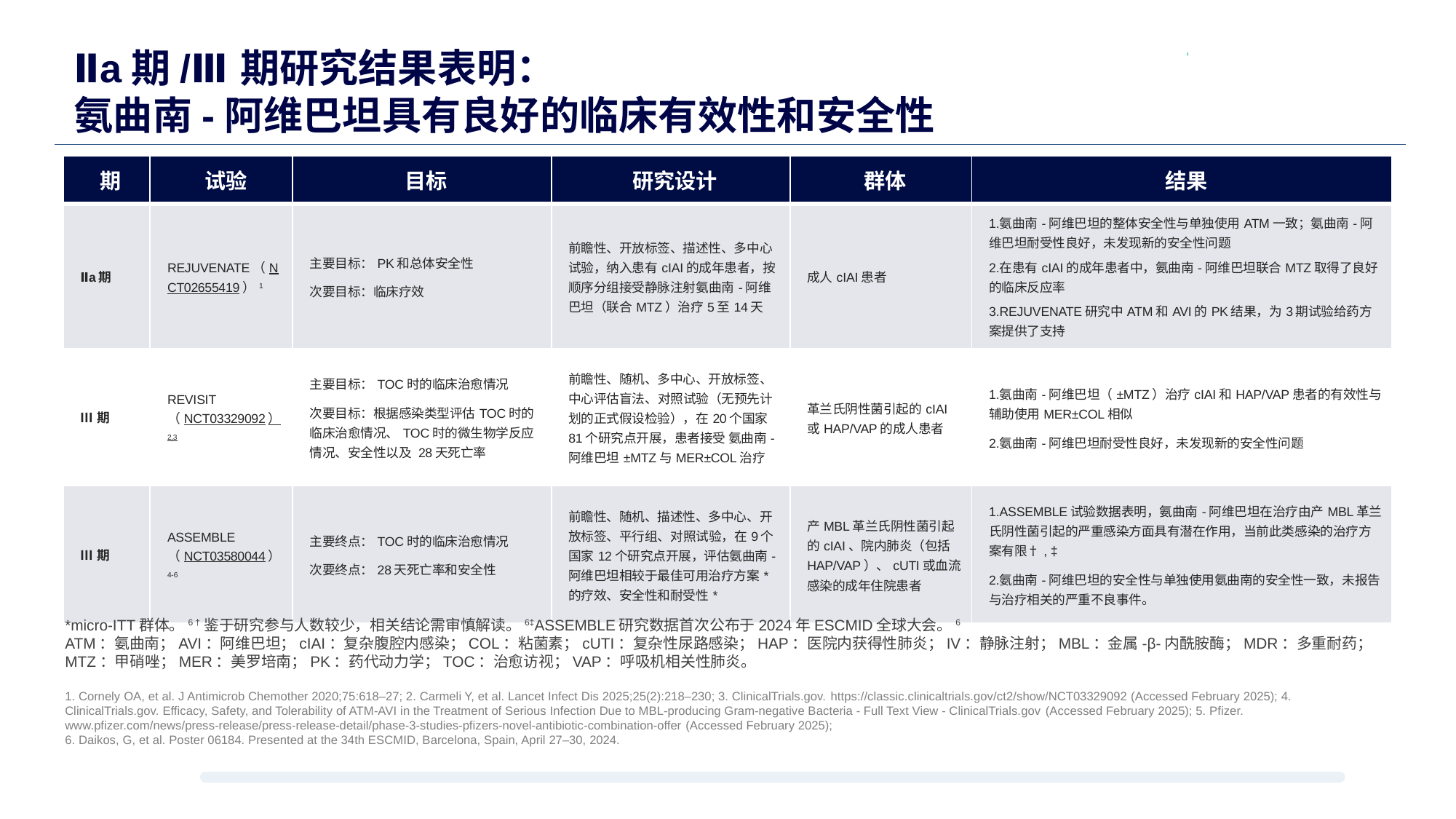

# Ⅱa期/Ⅲ期研究结果表明： 氨曲南-阿维巴坦具有良好的临床有效性和安全性
| 期 | 试验 | 目标 | 研究设计 | 群体 | 结果 |
| --- | --- | --- | --- | --- | --- |
| Ⅱa期 | REJUVENATE（NCT02655419）1 | 主要目标：PK和总体安全性 次要目标：临床疗效 | 前瞻性、开放标签、描述性、多中心试验，纳入患有cIAI的成年患者，按顺序分组接受静脉注射氨曲南-阿维巴坦（联合MTZ）治疗5至14天 | 成人cIAI患者 | 氨曲南-阿维巴坦的整体安全性与单独使用ATM一致；氨曲南-阿维巴坦耐受性良好，未发现新的安全性问题 在患有cIAI的成年患者中，氨曲南-阿维巴坦联合MTZ取得了良好的临床反应率 REJUVENATE研究中ATM和AVI的PK结果，为3期试验给药方案提供了支持 |
| Ⅲ期 | REVISIT （NCT03329092）2,3 | 主要目标：TOC时的临床治愈情况 次要目标：根据感染类型评估TOC时的临床治愈情况、TOC时的微生物学反应情况、安全性以及 28天死亡率 | 前瞻性、随机、多中心、开放标签、中心评估盲法、对照试验（无预先计划的正式假设检验），在20个国家81个研究点开展，患者接受 氨曲南-阿维巴坦±MTZ与MER±COL治疗 | 革兰氏阴性菌引起的cIAI或HAP/VAP的成人患者 | 氨曲南-阿维巴坦（±MTZ）治疗cIAI和HAP/VAP患者的有效性与辅助使用MER±COL相似 氨曲南-阿维巴坦耐受性良好，未发现新的安全性问题 |
| Ⅲ期 | ASSEMBLE （NCT03580044）4-6 | 主要终点：TOC时的临床治愈情况 次要终点：28天死亡率和安全性 | 前瞻性、随机、描述性、多中心、开放标签、平行组、对照试验，在9个国家12个研究点开展，评估氨曲南-阿维巴坦相较于最佳可用治疗方案\*的疗效、安全性和耐受性\* | 产MBL革兰氏阴性菌引起的cIAI、院内肺炎（包括HAP/VAP）、cUTI或血流感染的成年住院患者 | ASSEMBLE试验数据表明，氨曲南-阿维巴坦在治疗由产MBL革兰氏阴性菌引起的严重感染方面具有潜在作用，当前此类感染的治疗方案有限†, ‡ 氨曲南-阿维巴坦的安全性与单独使用氨曲南的安全性一致，未报告与治疗相关的严重不良事件。 |
*micro-ITT群体。6 †鉴于研究参与人数较少，相关结论需审慎解读。6‡ASSEMBLE研究数据首次公布于2024年ESCMID全球大会。6
ATM：氨曲南；AVI：阿维巴坦；cIAI：复杂腹腔内感染；COL：粘菌素；cUTI：复杂性尿路感染；HAP：医院内获得性肺炎；IV：静脉注射；MBL：金属-β-内酰胺酶；MDR：多重耐药；MTZ：甲硝唑；MER：美罗培南；PK：药代动力学；TOC：治愈访视；VAP：呼吸机相关性肺炎。
1. Cornely OA, et al. J Antimicrob Chemother 2020;75:618–27; 2. Carmeli Y, et al. Lancet Infect Dis 2025;25(2):218–230; 3. ClinicalTrials.gov. https://classic.clinicaltrials.gov/ct2/show/NCT03329092 (Accessed February 2025); 4. ClinicalTrials.gov. Efficacy, Safety, and Tolerability of ATM-AVI in the Treatment of Serious Infection Due to MBL-producing Gram-negative Bacteria - Full Text View - ClinicalTrials.gov (Accessed February 2025); 5. Pfizer. www.pfizer.com/news/press-release/press-release-detail/phase-3-studies-pfizers-novel-antibiotic-combination-offer (Accessed February 2025);
6. Daikos, G, et al. Poster 06184. Presented at the 34th ESCMID, Barcelona, Spain, April 27–30, 2024.